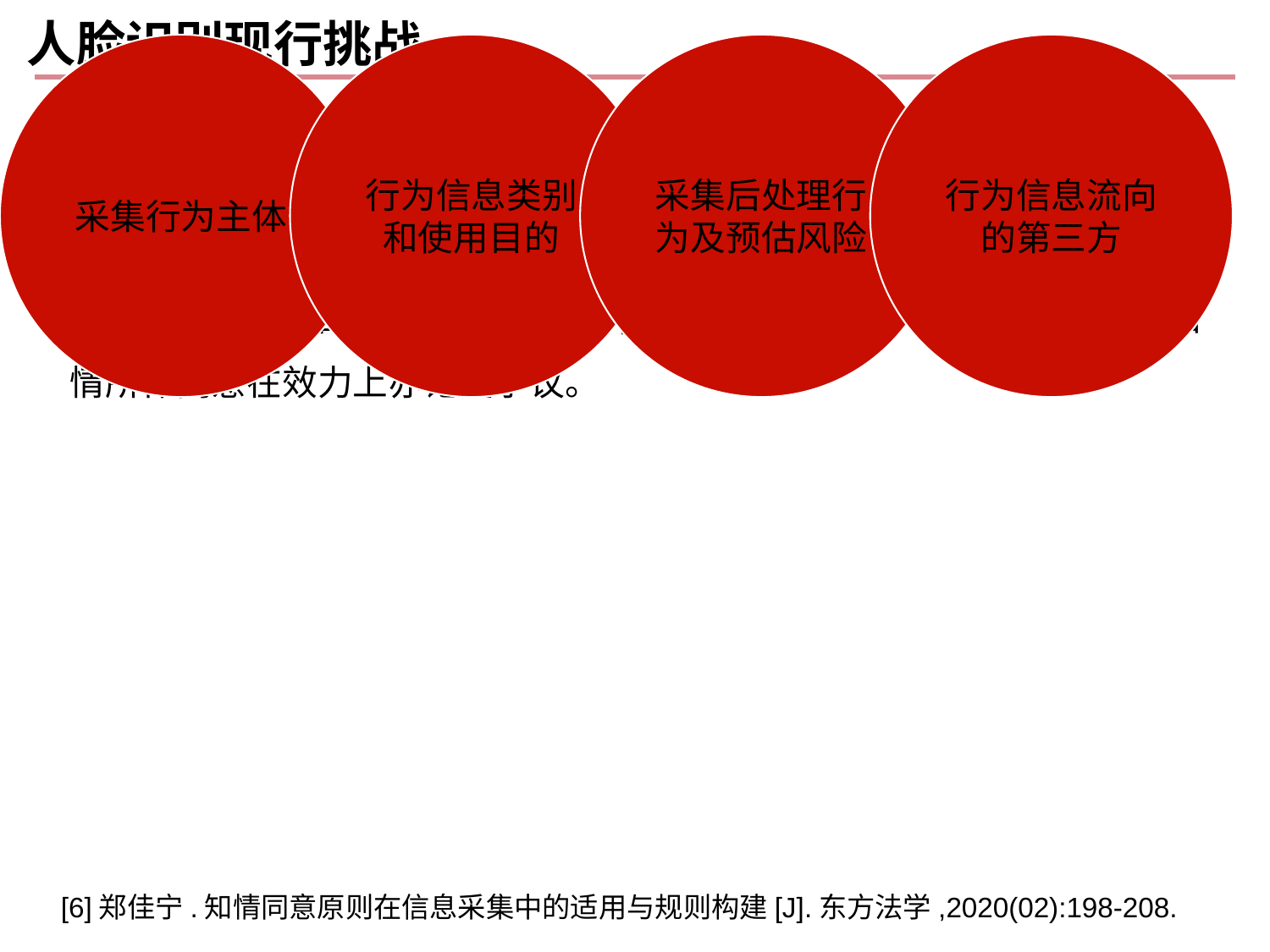

# 人脸识别现行挑战
告知—知情同意原则的必备前提
企业往往通过行文冗长、信息混杂、用词艰涩的隐私政策等方式向用户告知其行为信息的采集情况，知情环节时常沦为形式，用户基于不充分知情所作同意在效力上亦饱受争议。
采集行为主体
行为信息类别和使用目的
采集后处理行为及预估风险
行为信息流向的第三方
[6]郑佳宁.知情同意原则在信息采集中的适用与规则构建[J].东方法学,2020(02):198-208.